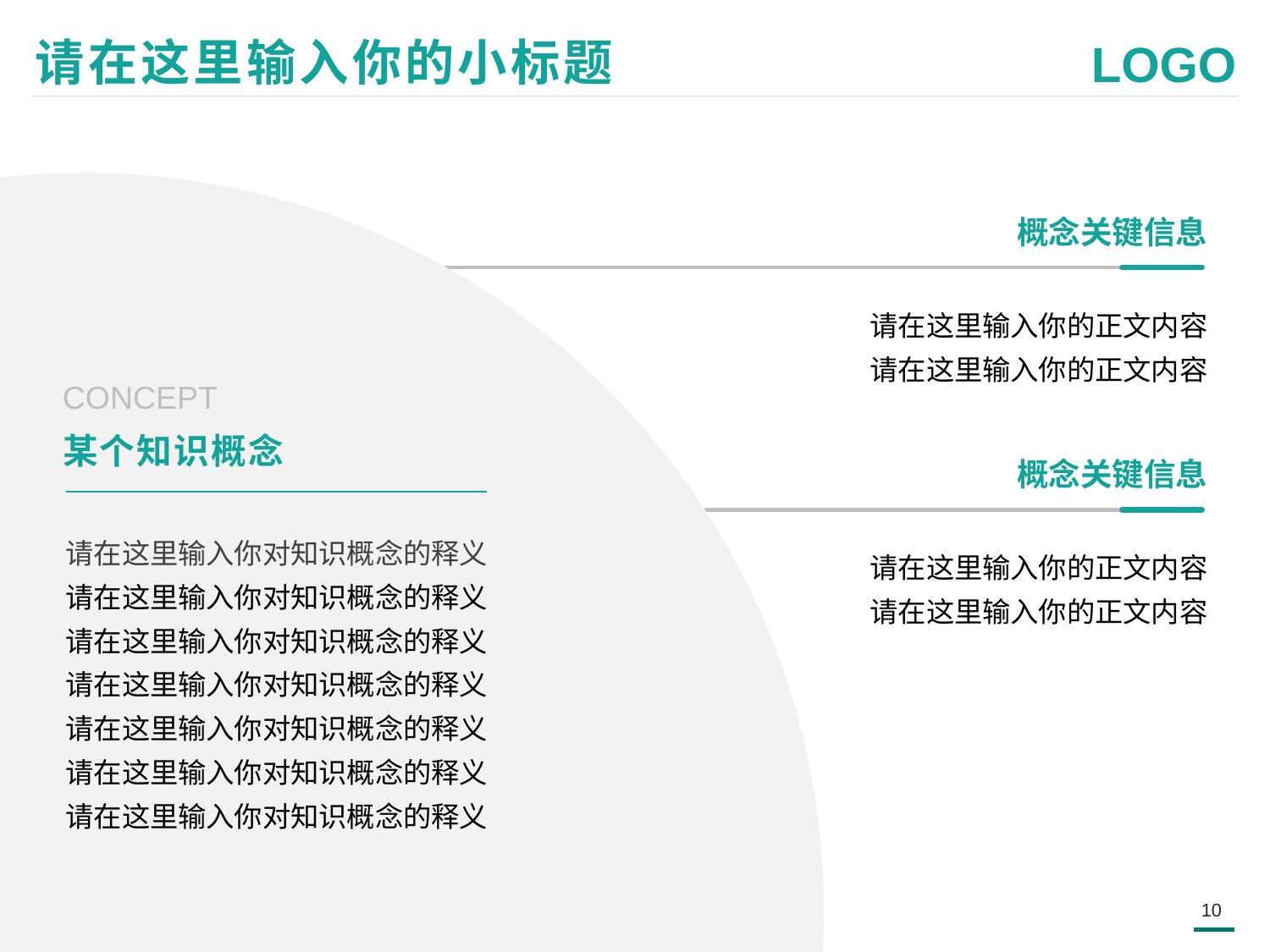

请在这里输入你的小标题

概念关键信息
请在这里输入你的正文内容
请在这里输入你的正文内容
CONCEPT
某个知识概念
概念关键信息
请在这里输入你对知识概念的释义请在这里输入你对知识概念的释义
请在这里输入你对知识概念的释义
请在这里输入你对知识概念的释义
请在这里输入你对知识概念的释义
请在这里输入你对知识概念的释义
请在这里输入你对知识概念的释义

请在这里输入你的正文内容
请在这里输入你的正文内容